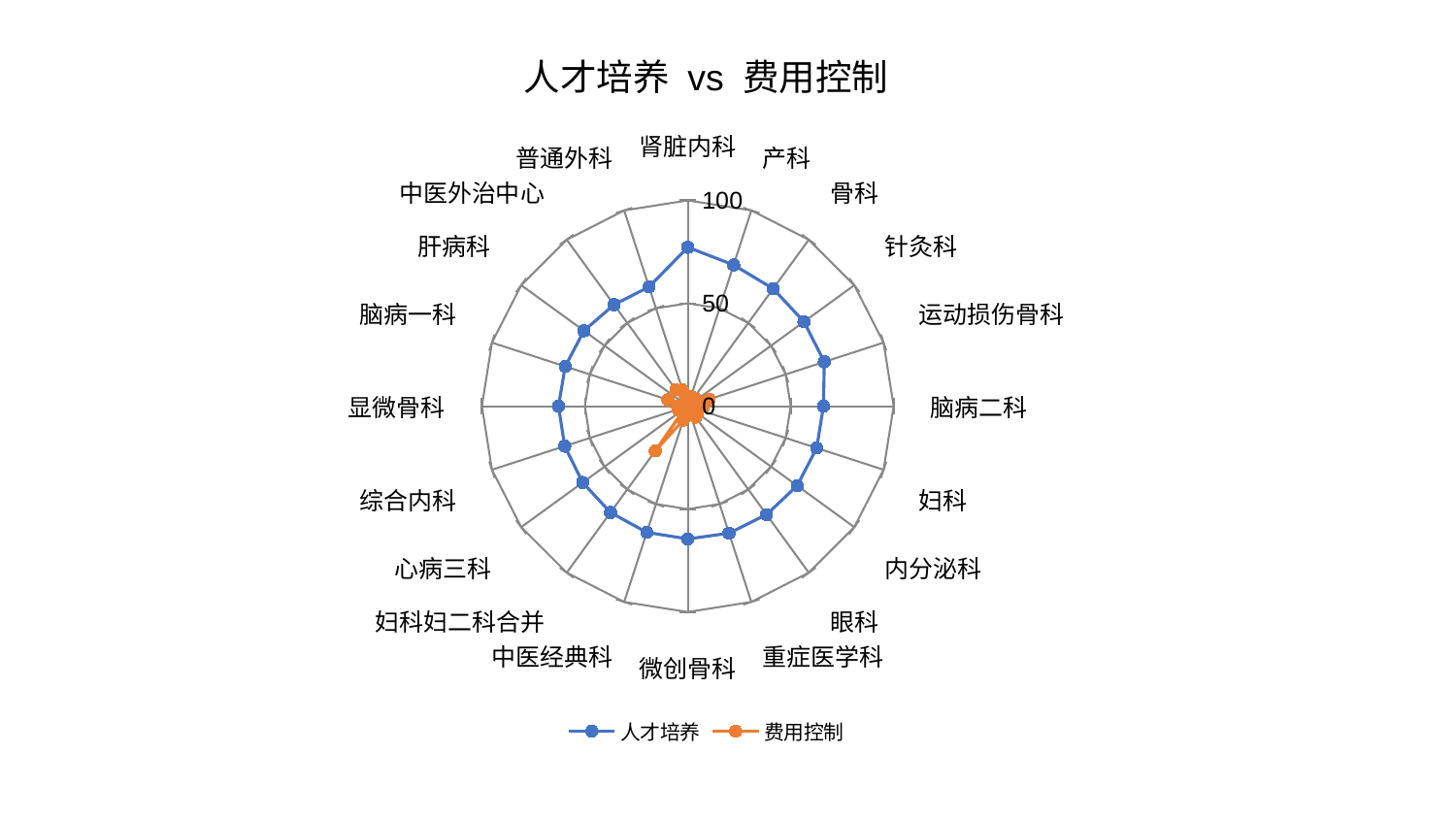

### Chart: 人才培养 vs 费用控制

| Category | 人才培养 | 费用控制 |
|---|---|---|
| 肾脏内科 | 77.20638297849611 | 2.8363810271109764 |
| 产科 | 72.16720718812475 | 5.028842738253939 |
| 骨科 | 70.57291016743956 | 2.6983668935131258 |
| 针灸科 | 69.7675589166502 | 5.43102136477969 |
| 运动损伤骨科 | 69.75122554811952 | 10.99379344332718 |
| 脑病二科 | 65.91367109105393 | 7.71459941612163 |
| 妇科 | 65.84851364891658 | 4.022509525635158 |
| 内分泌科 | 65.7033658383025 | 5.894387812329162 |
| 眼科 | 65.12424414170617 | 6.53596663915385 |
| 重症医学科 | 64.88834422095063 | 3.6396152032681117 |
| 微创骨科 | 64.51346262792462 | 3.539182654594647 |
| 中医经典科 | 64.46152830264931 | 7.196776788661434 |
| 妇科妇二科合并 | 63.860196689818615 | 26.888383745007868 |
| 心病三科 | 63.1061276958637 | 1.887901323886703 |
| 综合内科 | 62.86781755997959 | 4.9917433144812975 |
| 显微骨科 | 62.7952994760746 | 4.968479640028902 |
| 脑病一科 | 62.58991034184563 | 10.122803096364105 |
| 肝病科 | 62.345356533663384 | 2.003741526213788 |
| 中医外治中心 | 60.96463526596043 | 9.786577052004692 |
| 普通外科 | 60.93069875161073 | 8.290587531230042 |
90